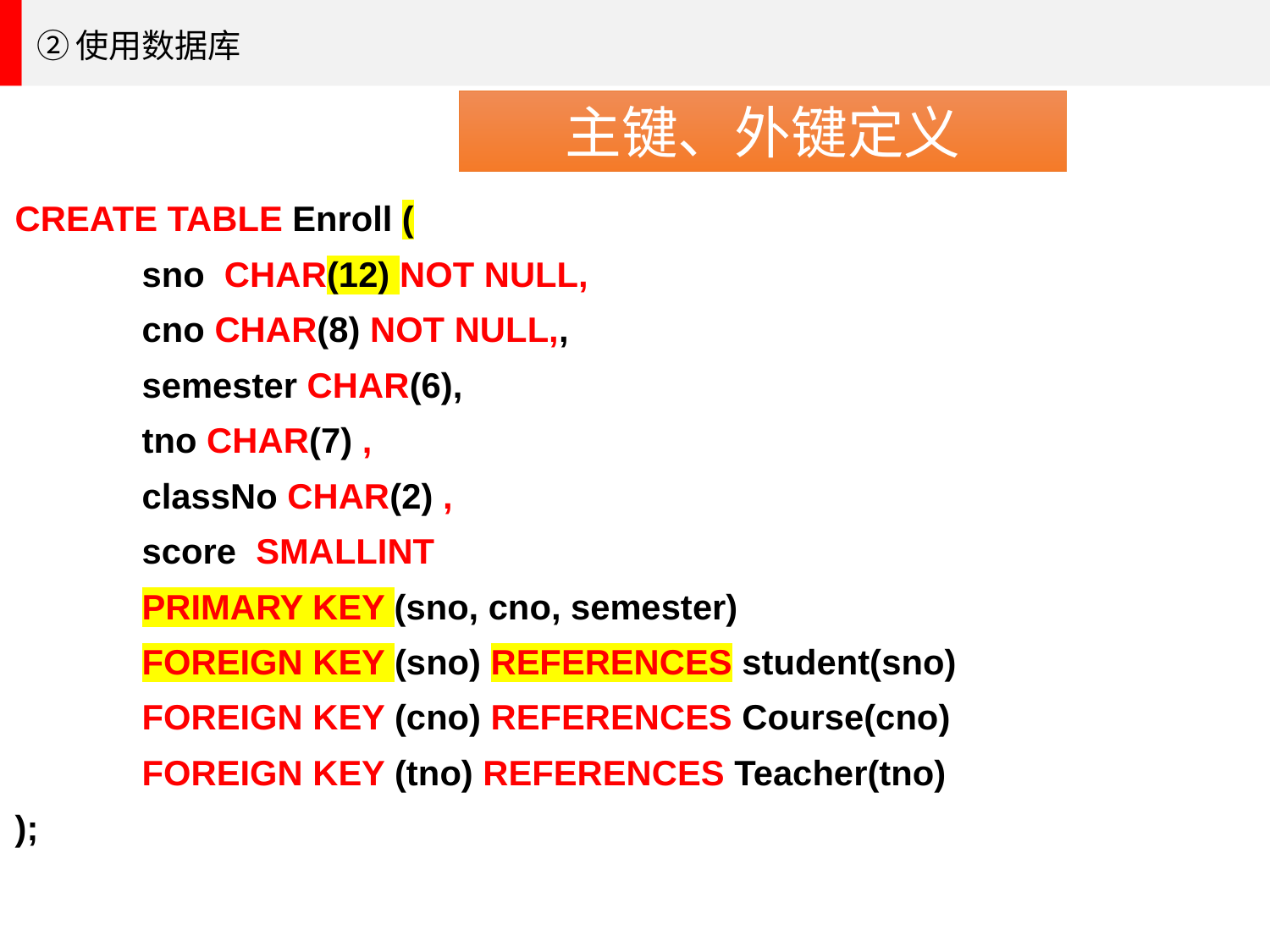

②使用数据库
主键、外键定义
CREATE TABLE Enroll (
	sno  CHAR(12) NOT NULL,
	cno CHAR(8) NOT NULL,,
	semester CHAR(6),
	tno CHAR(7) ,
	classNo CHAR(2) ,
	score  SMALLINT
	PRIMARY KEY (sno, cno, semester)
	FOREIGN KEY (sno) REFERENCES student(sno)
	FOREIGN KEY (cno) REFERENCES Course(cno)
	FOREIGN KEY (tno) REFERENCES Teacher(tno)
);